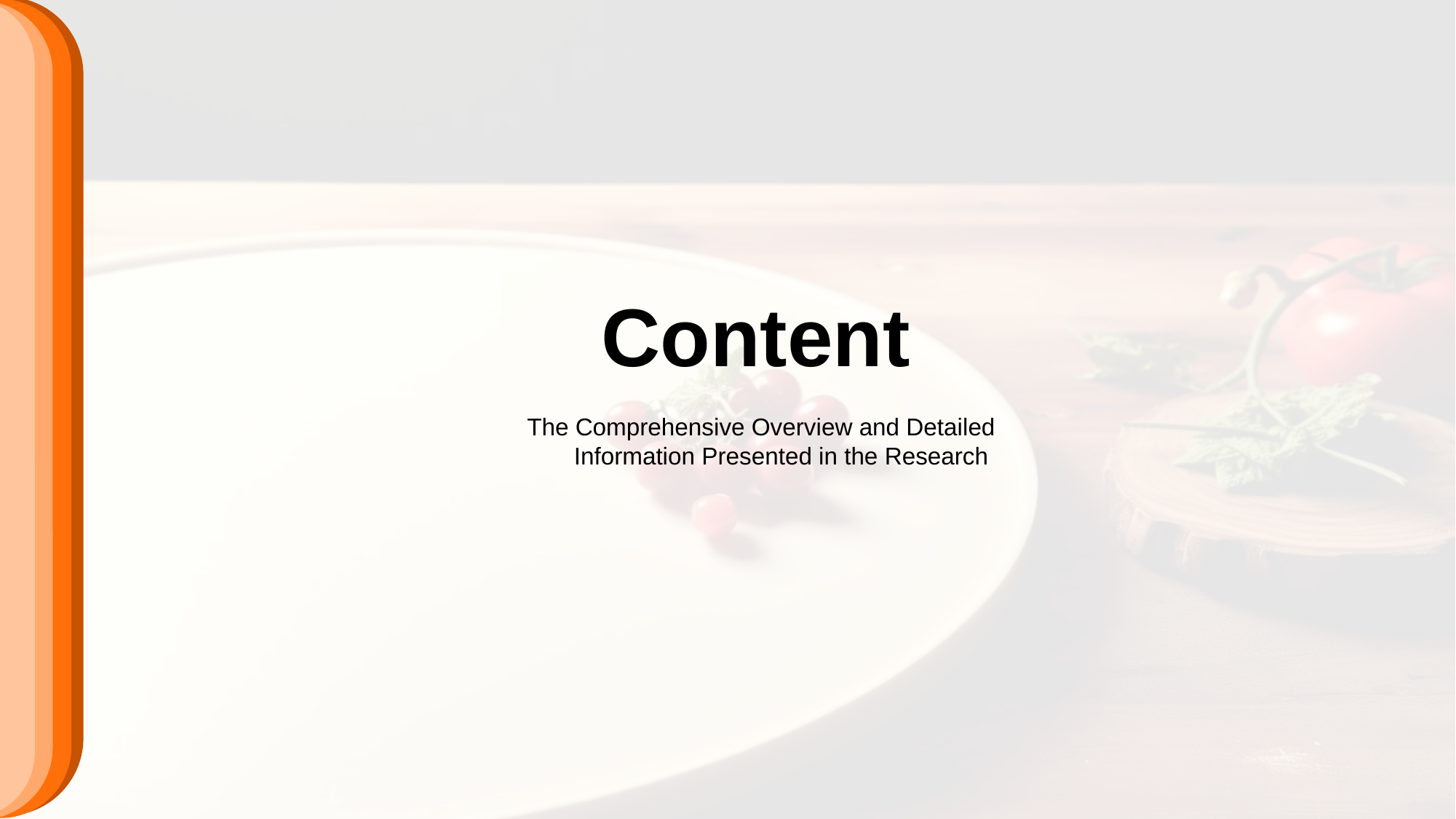

04

团队协作
Team Cooperation

01

项目概述
Project Overview

03

系统设计
System Design

02

技术框架
Technical Framework

Content
The Comprehensive Overview and Detailed
       Information Presented in the Research